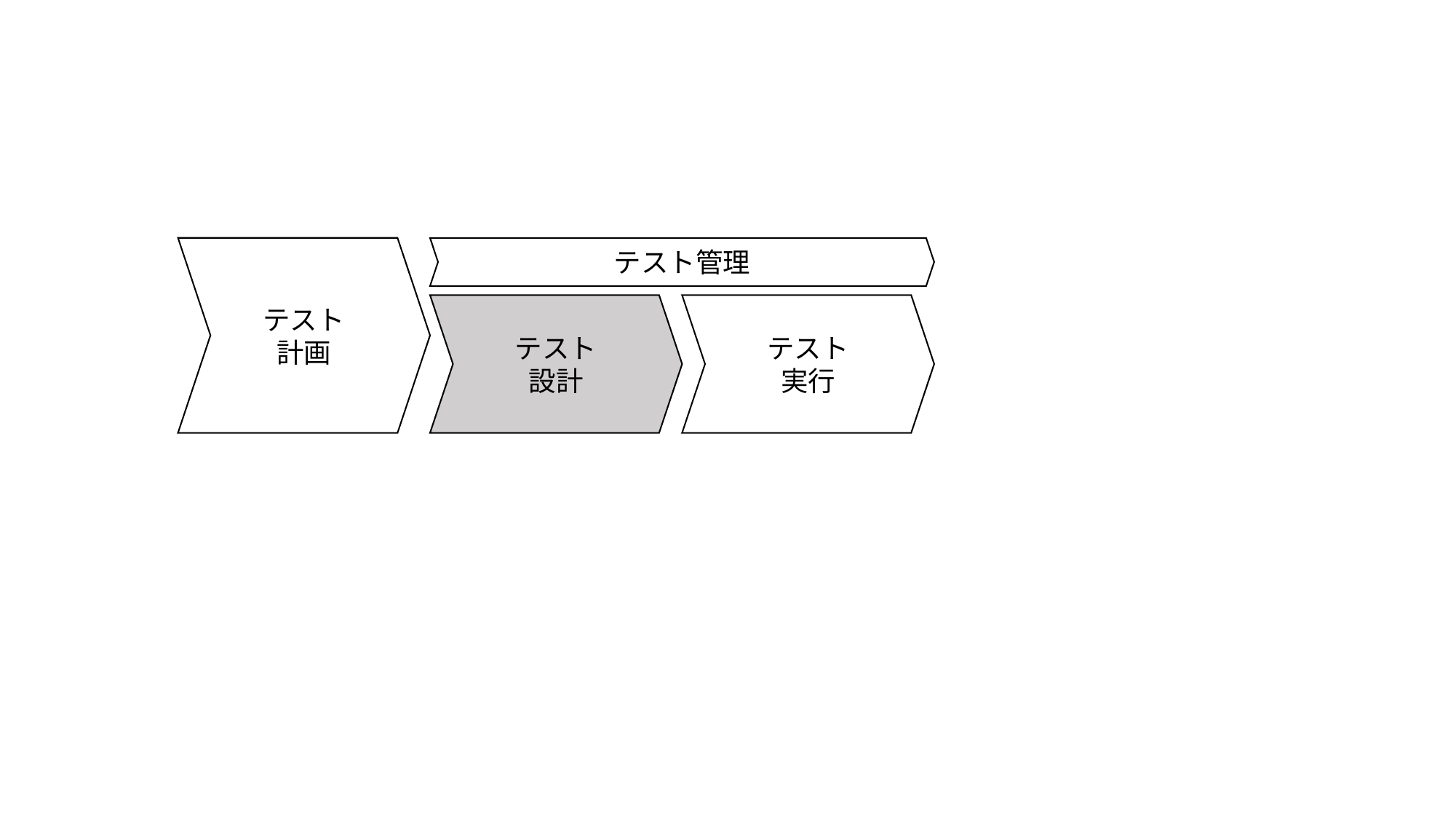

テスト
計画
テスト管理
テスト
設計
テスト
実行